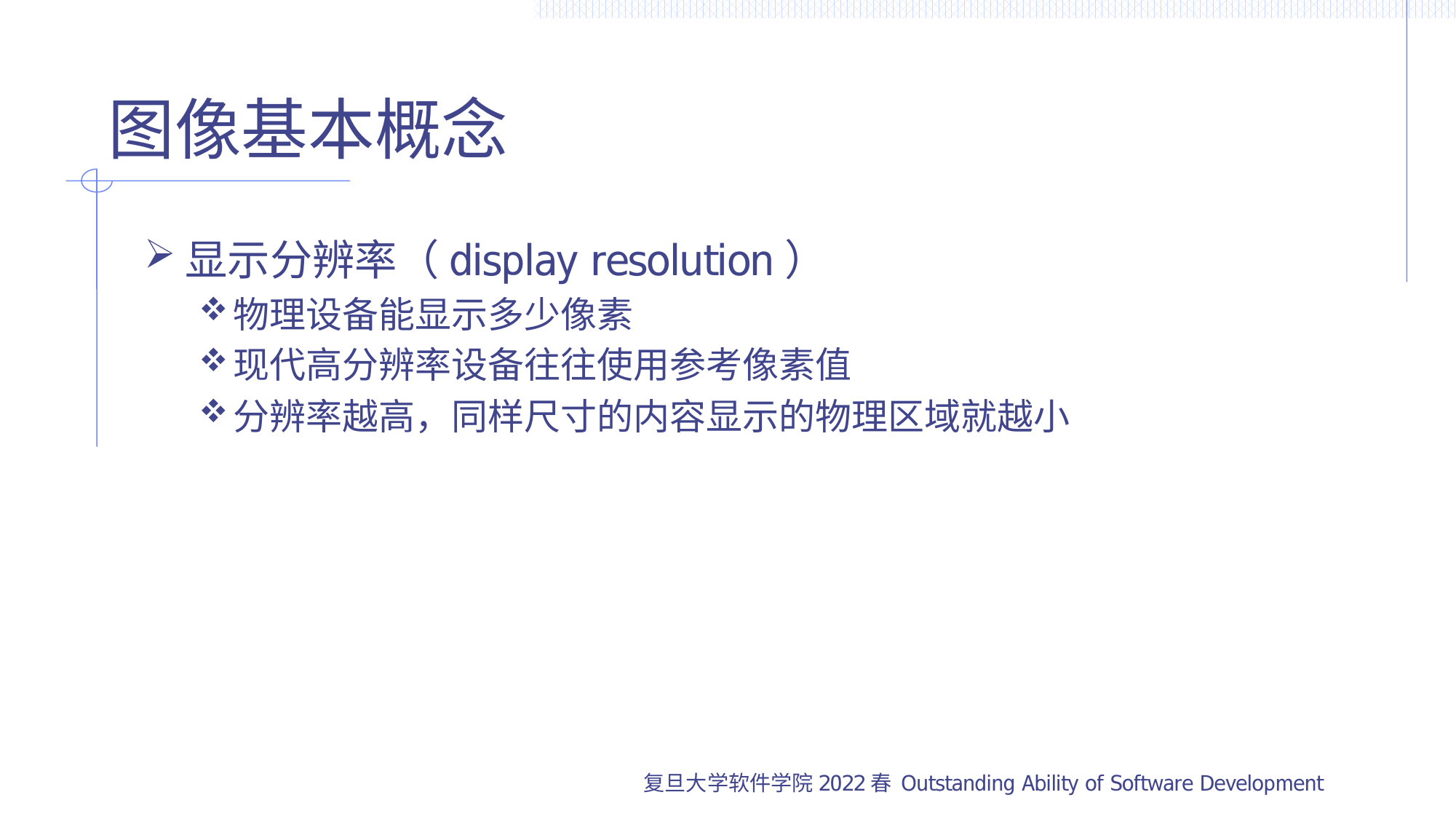

# 图像基本概念
显示分辨率（display resolution）
物理设备能显示多少像素
现代高分辨率设备往往使用参考像素值
分辨率越高，同样尺寸的内容显示的物理区域就越小